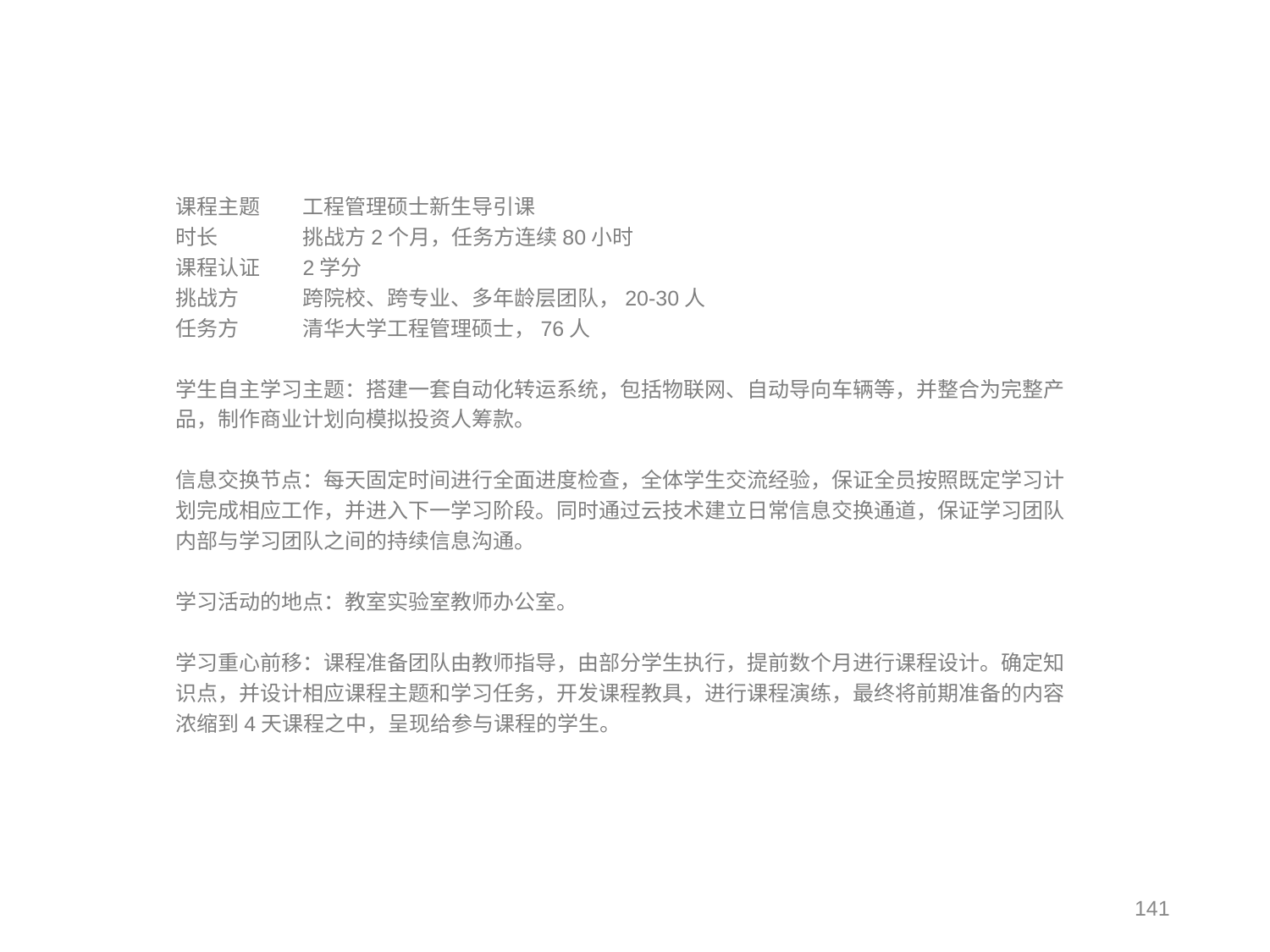

课程主题	工程管理硕士新生导引课
时长	挑战方2个月，任务方连续80小时
课程认证	2学分
挑战方	跨院校、跨专业、多年龄层团队，20-30人
任务方	清华大学工程管理硕士，76人

学生自主学习主题：搭建一套自动化转运系统，包括物联网、自动导向车辆等，并整合为完整产品，制作商业计划向模拟投资人筹款。

信息交换节点：每天固定时间进行全面进度检查，全体学生交流经验，保证全员按照既定学习计划完成相应工作，并进入下一学习阶段。同时通过云技术建立日常信息交换通道，保证学习团队内部与学习团队之间的持续信息沟通。

学习活动的地点：教室实验室教师办公室。

学习重心前移：课程准备团队由教师指导，由部分学生执行，提前数个月进行课程设计。确定知识点，并设计相应课程主题和学习任务，开发课程教具，进行课程演练，最终将前期准备的内容浓缩到4天课程之中，呈现给参与课程的学生。

141